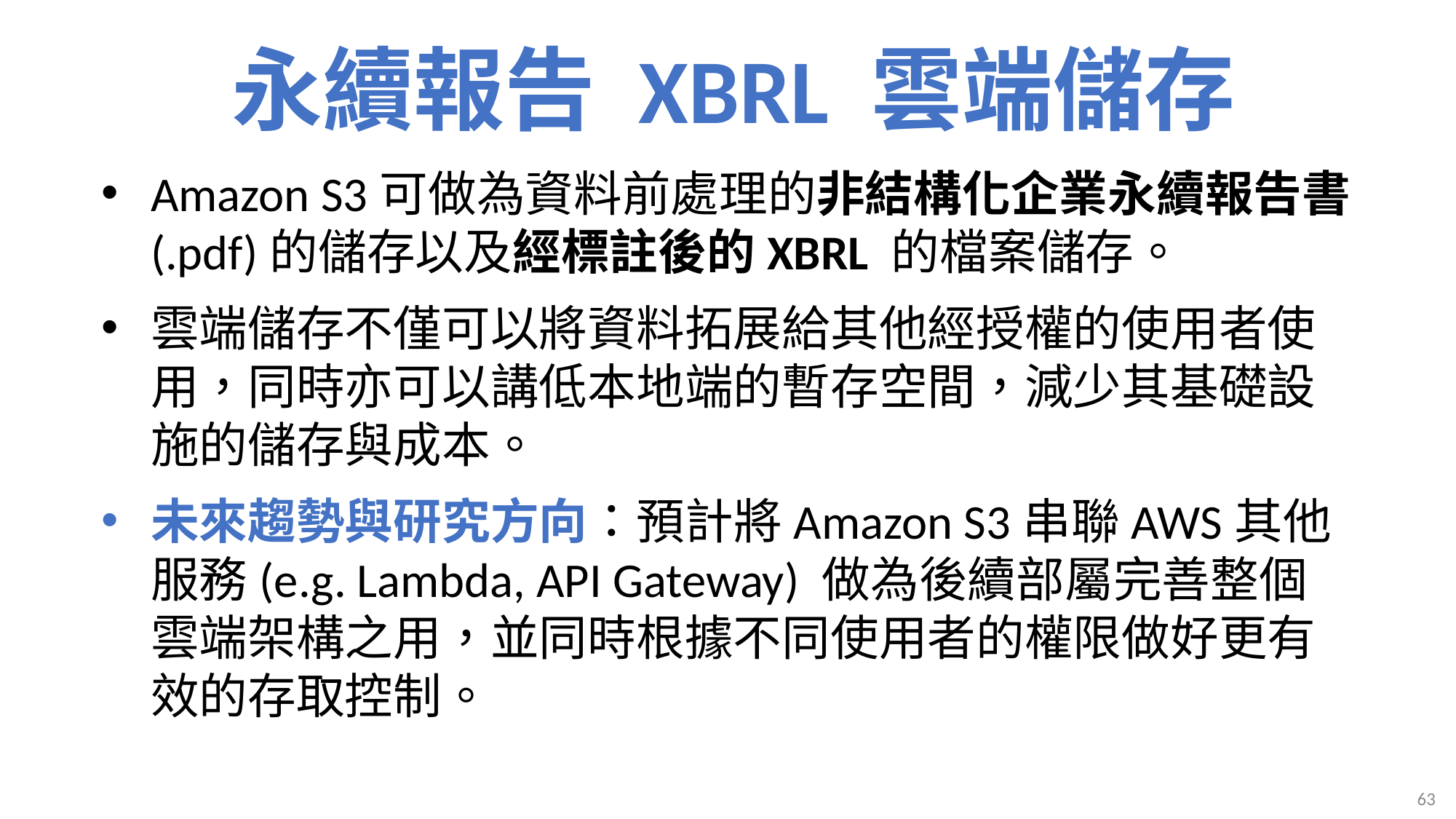

# 永續報告 XBRL 雲端儲存
Amazon S3可做為資料前處理的非結構化企業永續報告書(.pdf)的儲存以及經標註後的XBRL 的檔案儲存。
雲端儲存不僅可以將資料拓展給其他經授權的使用者使用，同時亦可以講低本地端的暫存空間，減少其基礎設施的儲存與成本。
未來趨勢與研究方向：預計將Amazon S3串聯AWS其他服務(e.g. Lambda, API Gateway) 做為後續部屬完善整個雲端架構之用，並同時根據不同使用者的權限做好更有效的存取控制。

63